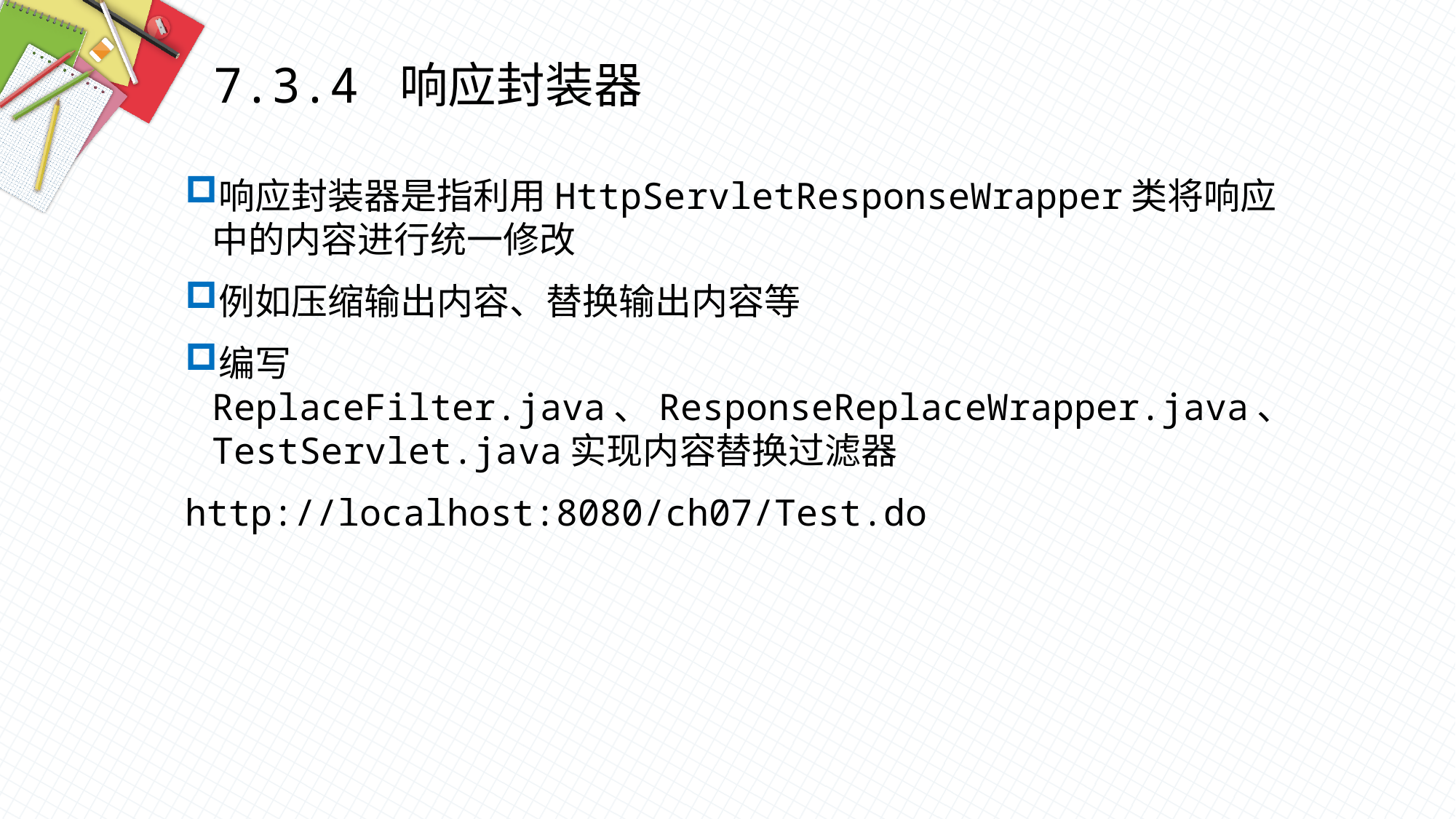

7.3.4 响应封装器
响应封装器是指利用HttpServletResponseWrapper类将响应中的内容进行统一修改
例如压缩输出内容、替换输出内容等
编写ReplaceFilter.java、ResponseReplaceWrapper.java、TestServlet.java实现内容替换过滤器
http://localhost:8080/ch07/Test.do